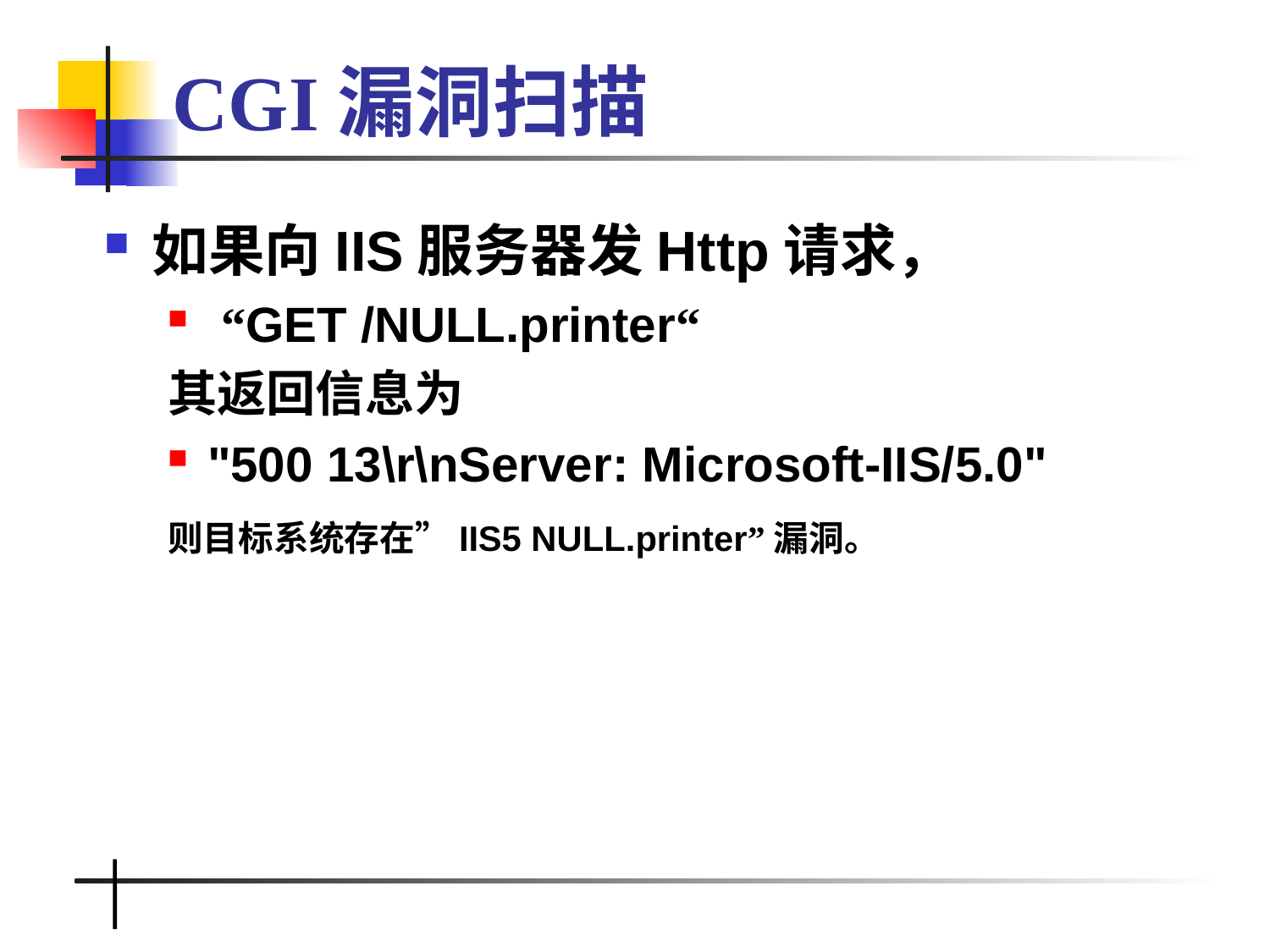

# CGI漏洞扫描
如果向IIS服务器发Http请求，
 “GET /NULL.printer“
其返回信息为
"500 13\r\nServer: Microsoft-IIS/5.0"
则目标系统存在”IIS5 NULL.printer”漏洞。